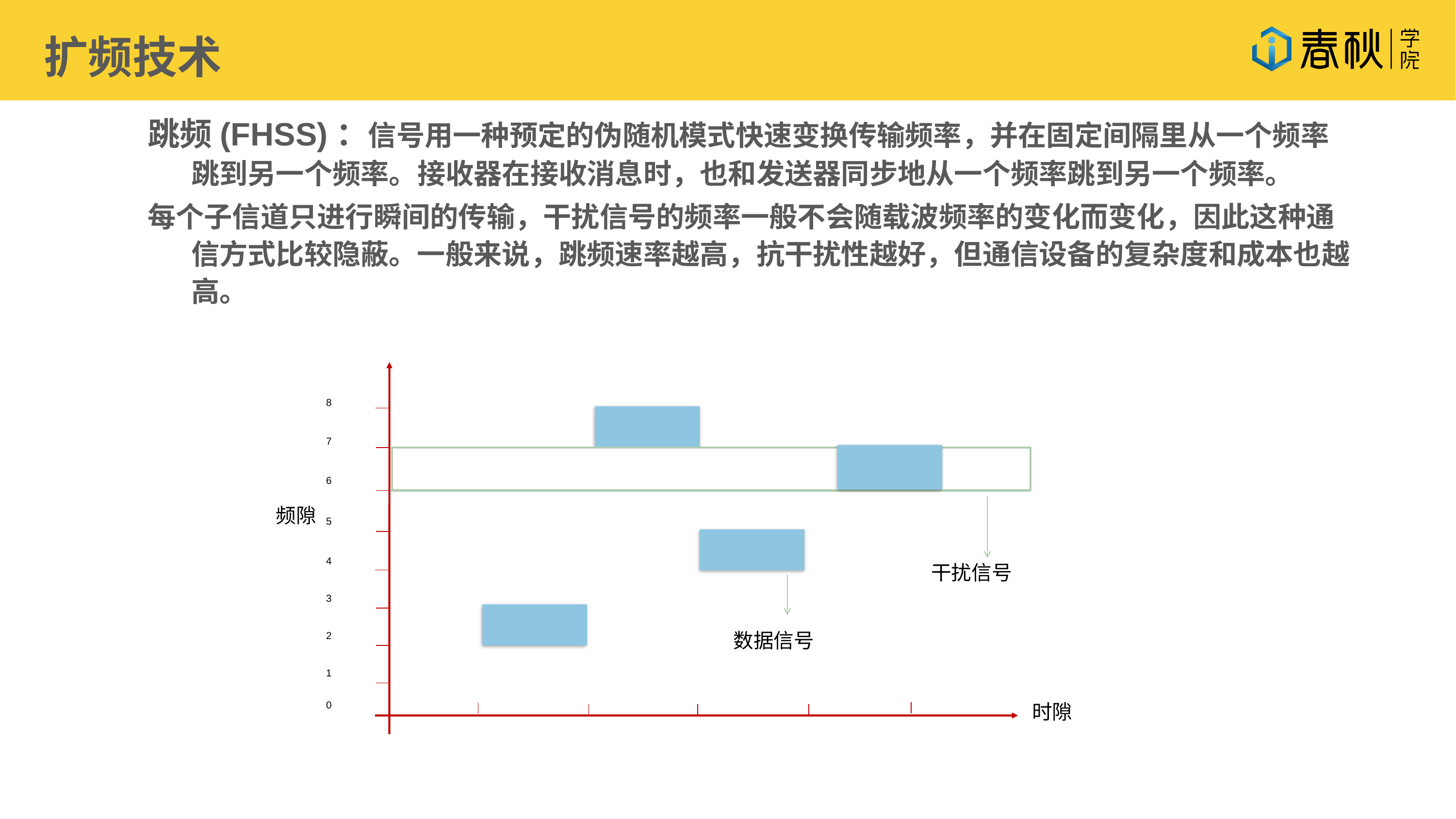

扩频技术
跳频(FHSS)：信号用一种预定的伪随机模式快速变换传输频率，并在固定间隔里从一个频率跳到另一个频率。接收器在接收消息时，也和发送器同步地从一个频率跳到另一个频率。
每个子信道只进行瞬间的传输，干扰信号的频率一般不会随载波频率的变化而变化，因此这种通信方式比较隐蔽。一般来说，跳频速率越高，抗干扰性越好，但通信设备的复杂度和成本也越高。

8

7

6
频隙
5

4
干扰信号
3

数据信号
2
1
0
时隙